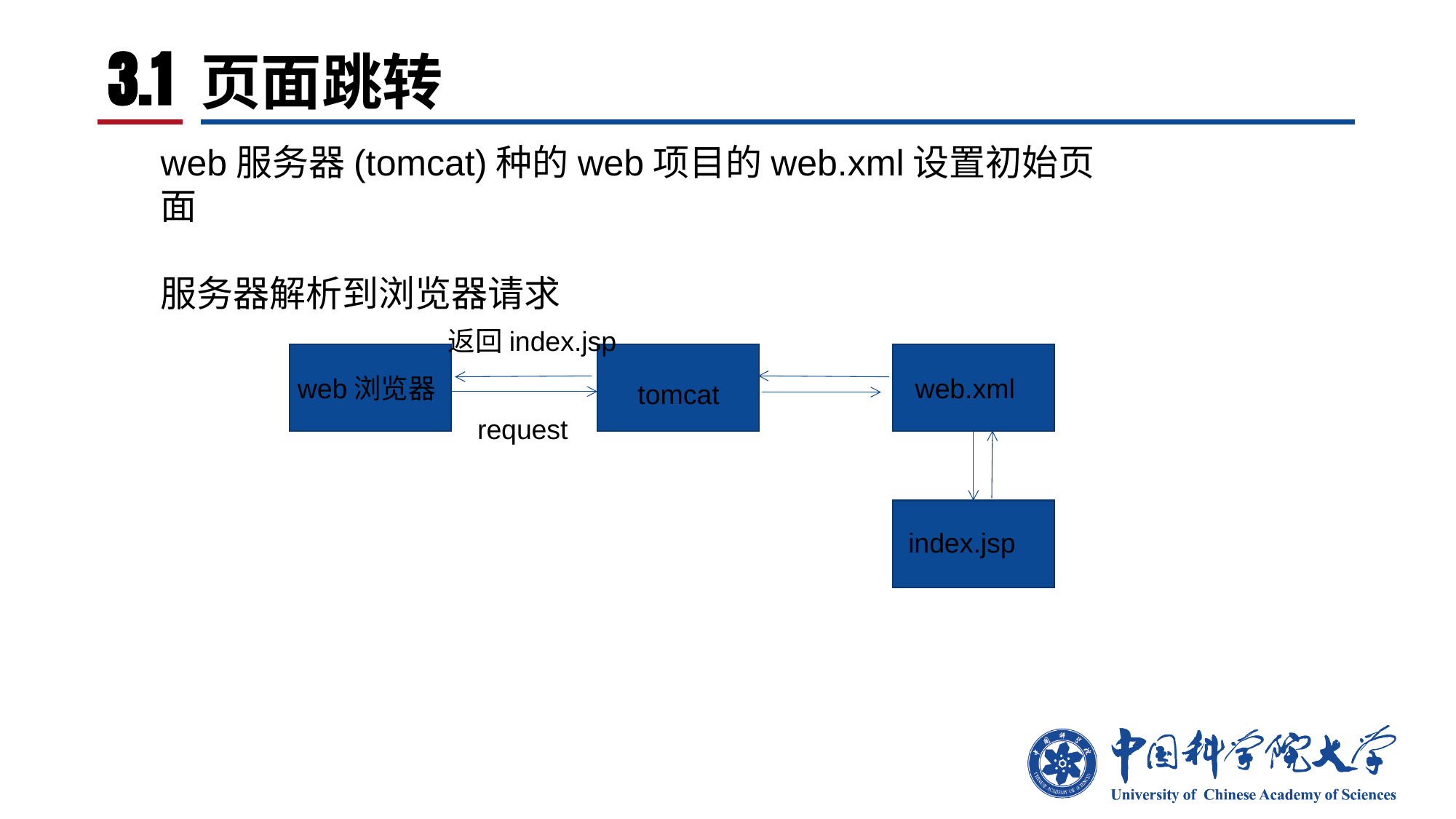

# 3.1 页面跳转
web服务器(tomcat)种的web项目的web.xml设置初始页面

服务器解析到浏览器请求

返回index.jsp

web浏览器
web.xml
tomcat
request

index.jsp